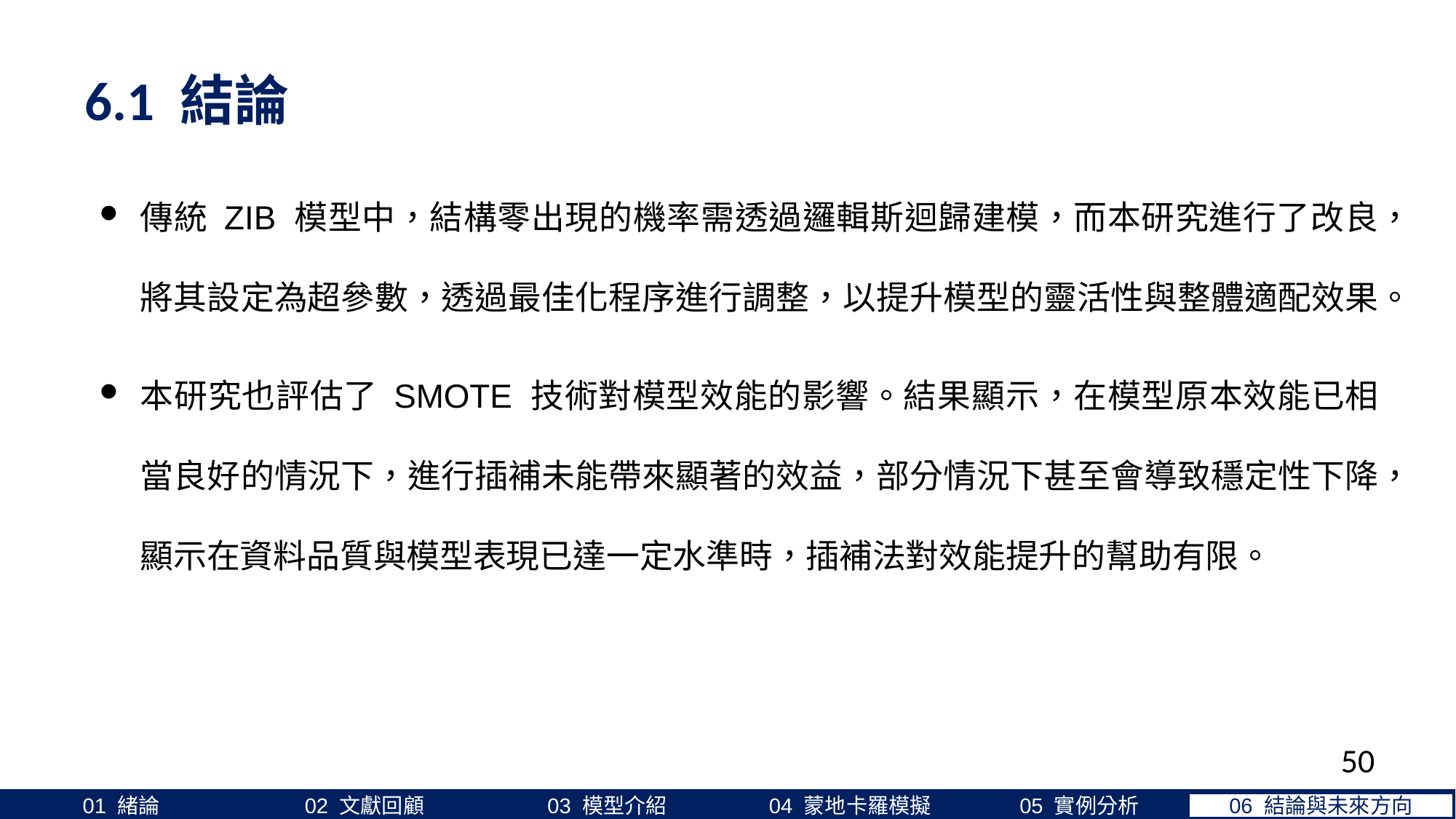

6.1 結論

傳統 ZIB 模型中，結構零出現的機率需透過邏輯斯迴歸建模，而本研究進行了改良，將其設定為超參數，透過最佳化程序進行調整，以提升模型的靈活性與整體適配效果。
本研究也評估了 SMOTE 技術對模型效能的影響。結果顯示，在模型原本效能已相當良好的情況下，進行插補未能帶來顯著的效益，部分情況下甚至會導致穩定性下降，顯示在資料品質與模型表現已達一定水準時，插補法對效能提升的幫助有限。